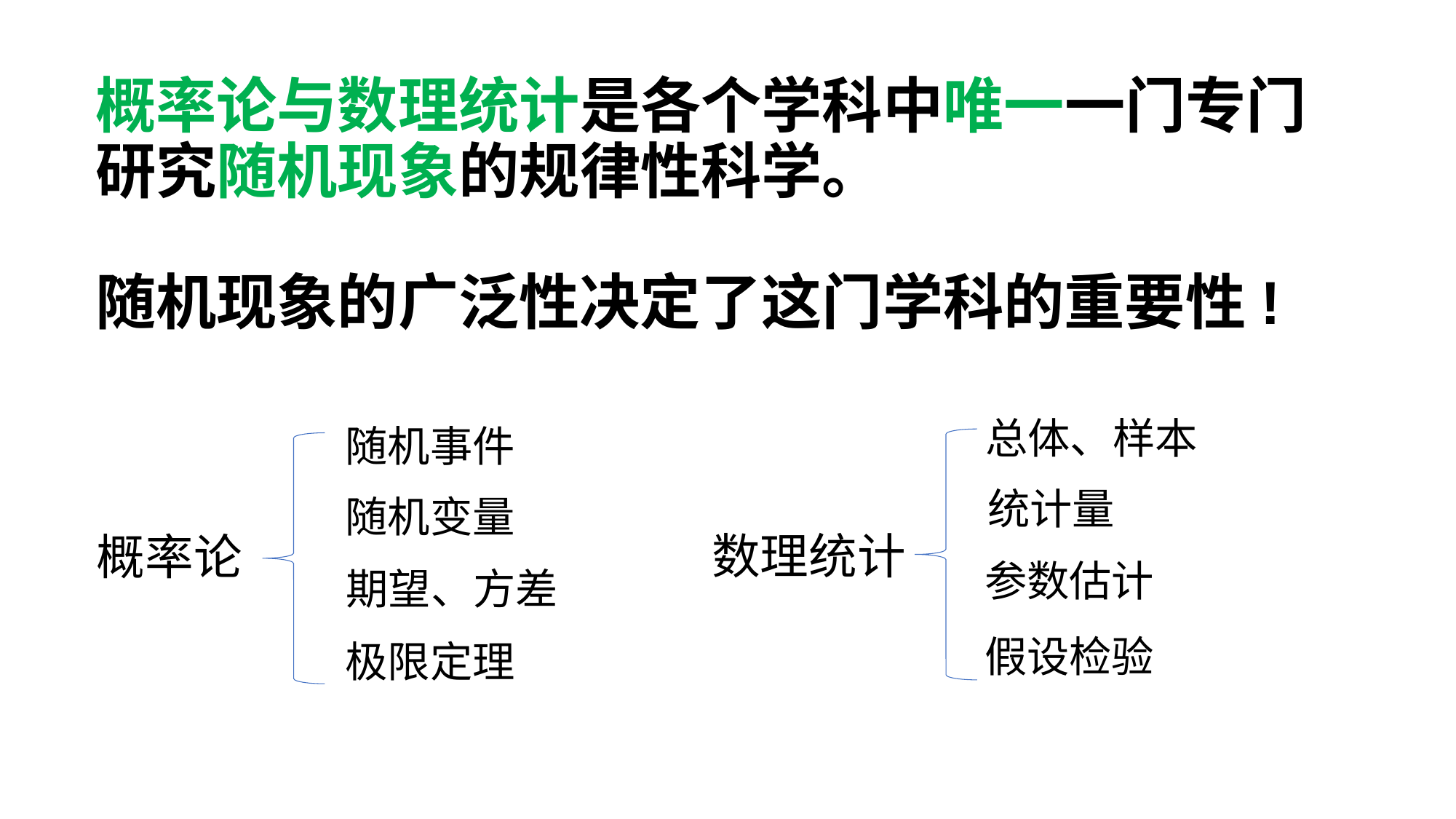

# 概率论与数理统计是各个学科中唯一一门专门研究随机现象的规律性科学。 随机现象的广泛性决定了这门学科的重要性!
总体、样本
随机事件

统计量
随机变量
数理统计
概率论
参数估计
期望、方差
假设检验
极限定理